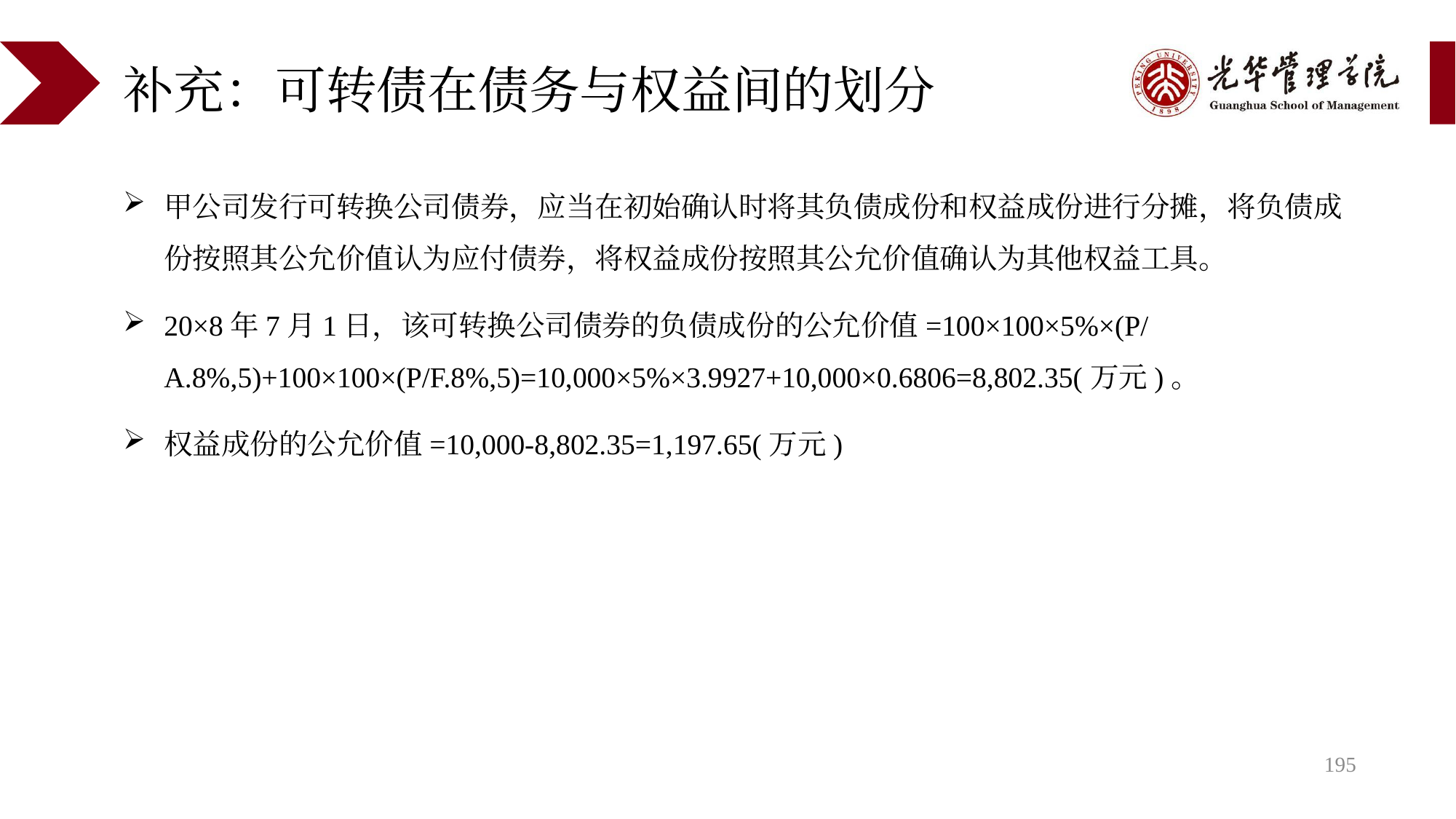

# 补充：可转债在债务与权益间的划分
甲公司发行可转换公司债券，应当在初始确认时将其负债成份和权益成份进行分摊，将负债成份按照其公允价值认为应付债券，将权益成份按照其公允价值确认为其他权益工具。
20×8年7月1日，该可转换公司债券的负债成份的公允价值=100×100×5%×(P/A.8%,5)+100×100×(P/F.8%,5)=10,000×5%×3.9927+10,000×0.6806=8,802.35(万元)。
权益成份的公允价值=10,000-8,802.35=1,197.65(万元)
195